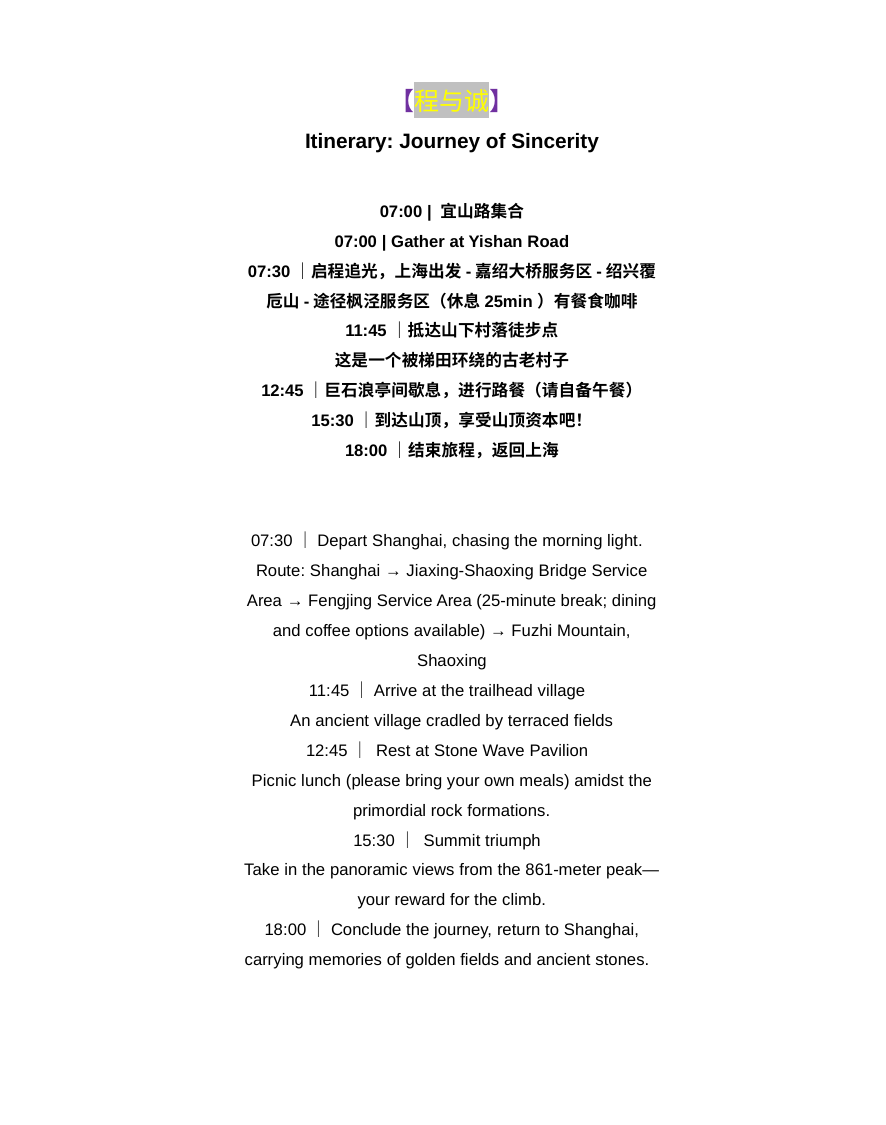

【程与诚】
Itinerary: Journey of Sincerity

07:00 | 宜山路集合
07:00 | Gather at Yishan Road
07:30｜启程追光，上海出发-嘉绍大桥服务区-绍兴覆卮山-途径枫泾服务区（休息25min）有餐食咖啡
11:45｜抵达山下村落徒步点
这是一个被梯田环绕的古老村子
12:45｜巨石浪亭间歇息，进行路餐（请自备午餐）
15:30｜到达山顶，享受山顶资本吧！
18:00｜结束旅程，返回上海

07:30｜Depart Shanghai, chasing the morning light.
Route: Shanghai → Jiaxing-Shaoxing Bridge Service Area → Fengjing Service Area (25-minute break; dining and coffee options available) → Fuzhi Mountain, Shaoxing
11:45｜Arrive at the trailhead village
An ancient village cradled by terraced fields
12:45｜ Rest at Stone Wave Pavilion
Picnic lunch (please bring your own meals) amidst the primordial rock formations.
15:30｜ Summit triumph
Take in the panoramic views from the 861-meter peak—your reward for the climb.
18:00｜Conclude the journey, return to Shanghai, carrying memories of golden fields and ancient stones.